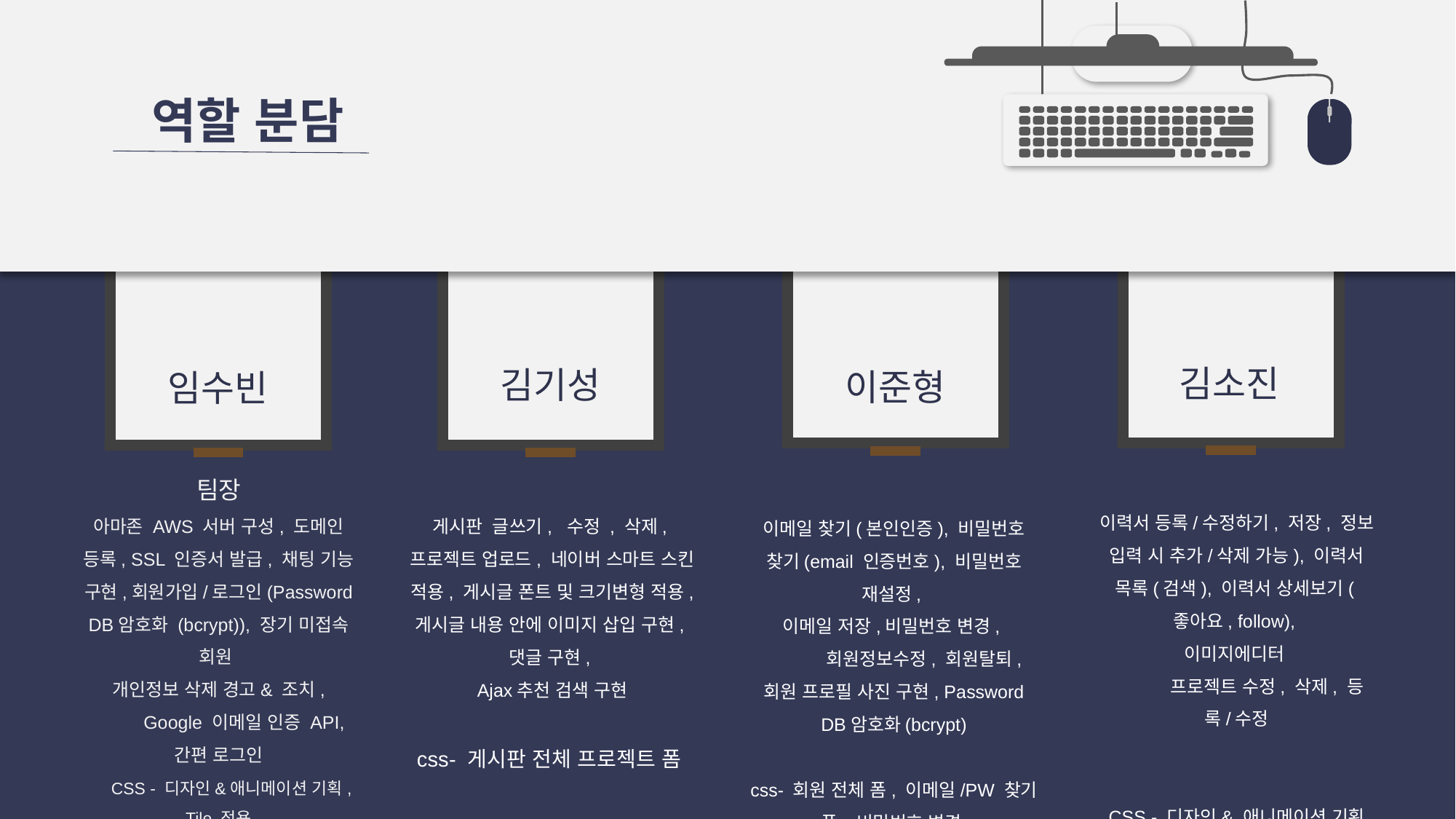

역할 분담

김소진
김기성
이준형
임수빈
팀장
아마존 AWS 서버 구성, 도메인 등록, SSL 인증서 발급, 채팅 기능 구현,회원가입/로그인(Password DB암호화 (bcrypt)), 장기 미접속 회원
개인정보 삭제 경고& 조치,
           Google 이메일 인증 API,
간편 로그인
      CSS - 디자인&애니메이션 기획,
Tile 적용
이력서 등록/수정하기, 저장, 정보 입력 시 추가/삭제 가능), 이력서 목록(검색), 이력서 상세보기(좋아요, follow),
이미지에디터
           프로젝트 수정, 삭제, 등록/수정

 CSS - 디자인& 애니메이션 기획
(메인 화면, 이력서)
게시판  글쓰기,  수정 , 삭제,
프로젝트 업로드, 네이버 스마트 스킨 적용, 게시글 폰트 및 크기변형 적용, 게시글 내용 안에 이미지 삽입 구현,
댓글 구현,
Ajax추천 검색 구현

css- 게시판 전체 프로젝트 폼
이메일 찾기(본인인증), 비밀번호 찾기(email 인증번호), 비밀번호 재설정,
이메일 저장,비밀번호 변경,
            회원정보수정, 회원탈퇴,
회원 프로필 사진 구현, Password DB암호화(bcrypt)

css- 회원 전체 폼, 이메일/PW 찾기 폼, 비밀번호 변경